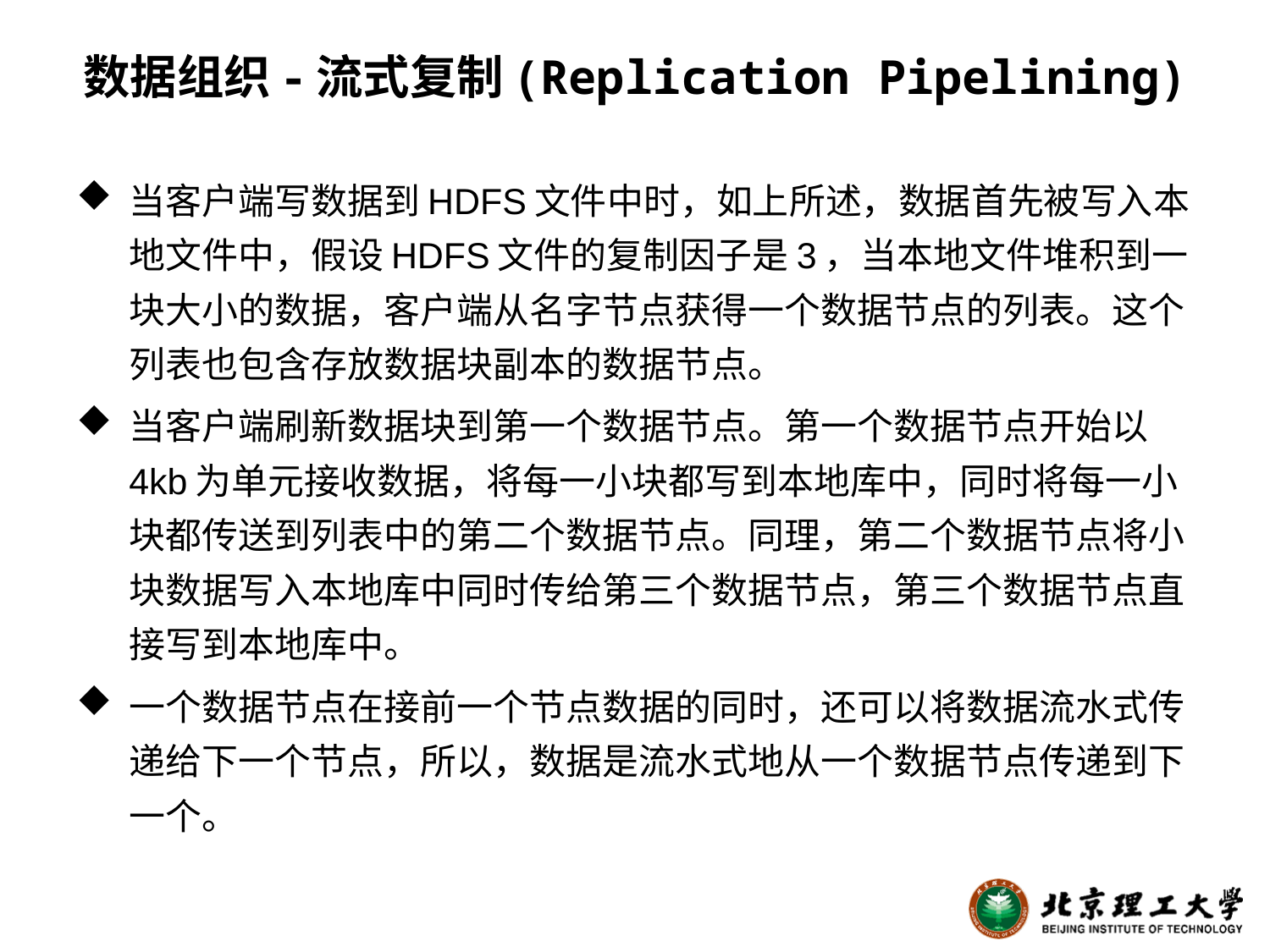

# 数据组织-流式复制(Replication Pipelining)
当客户端写数据到HDFS文件中时，如上所述，数据首先被写入本地文件中，假设HDFS文件的复制因子是3，当本地文件堆积到一块大小的数据，客户端从名字节点获得一个数据节点的列表。这个列表也包含存放数据块副本的数据节点。
当客户端刷新数据块到第一个数据节点。第一个数据节点开始以4kb为单元接收数据，将每一小块都写到本地库中，同时将每一小块都传送到列表中的第二个数据节点。同理，第二个数据节点将小块数据写入本地库中同时传给第三个数据节点，第三个数据节点直接写到本地库中。
一个数据节点在接前一个节点数据的同时，还可以将数据流水式传递给下一个节点，所以，数据是流水式地从一个数据节点传递到下一个。